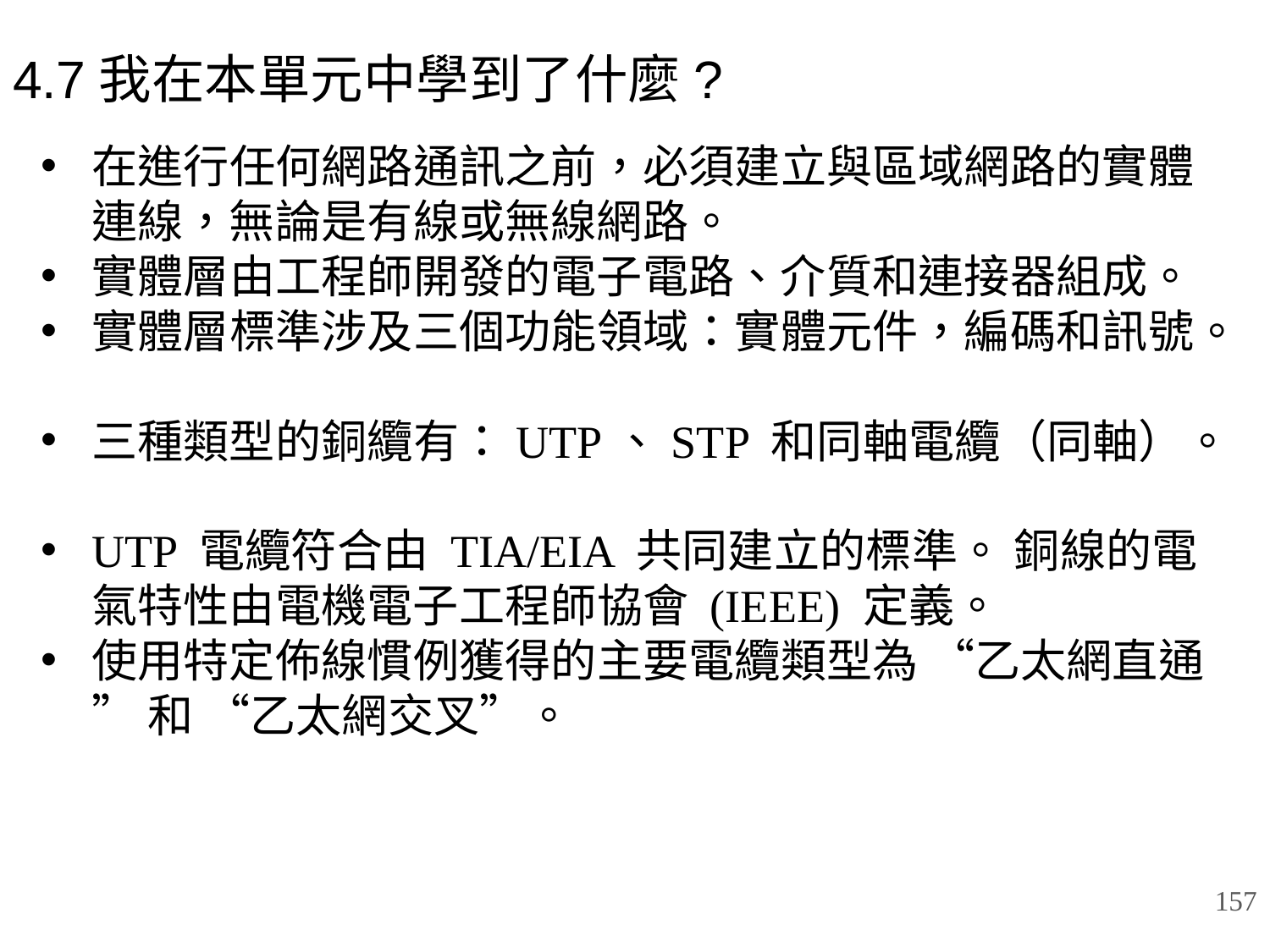

# 4.7我在本單元中學到了什麼?
在進行任何網路通訊之前，必須建立與區域網路的實體連線，無論是有線或無線網路。
實體層由工程師開發的電子電路、介質和連接器組成。
實體層標準涉及三個功能領域：實體元件，編碼和訊號。
三種類型的銅纜有：UTP、STP 和同軸電纜（同軸）。
UTP 電纜符合由 TIA/EIA 共同建立的標準。 銅線的電氣特性由電機電子工程師協會 (IEEE) 定義。
使用特定佈線慣例獲得的主要電纜類型為 “乙太網直通” 和 “乙太網交叉”。
157